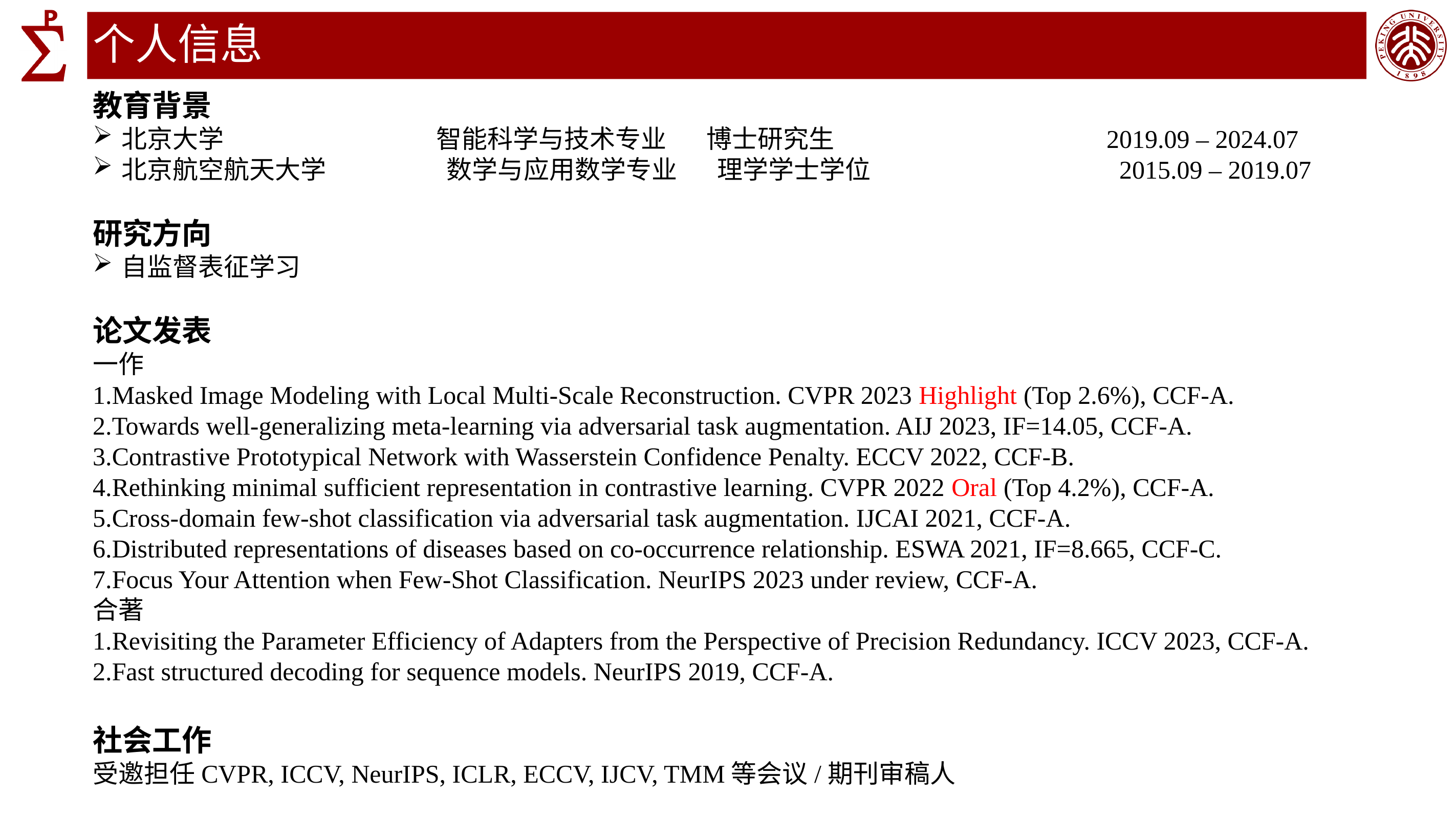

# 个人信息
教育背景
北京大学                                     智能科学与技术专业       博士研究生                                              2019.09 – 2024.07
北京航空航天大学                     数学与应用数学专业       理学学士学位                                          2015.09 – 2019.07

研究方向
自监督表征学习

论文发表
一作
1.Masked Image Modeling with Local Multi-Scale Reconstruction. CVPR 2023 Highlight (Top 2.6%), CCF-A.
2.Towards well-generalizing meta-learning via adversarial task augmentation. AIJ 2023, IF=14.05, CCF-A.
3.Contrastive Prototypical Network with Wasserstein Confidence Penalty. ECCV 2022, CCF-B.
4.Rethinking minimal sufficient representation in contrastive learning. CVPR 2022 Oral (Top 4.2%), CCF-A.
5.Cross-domain few-shot classification via adversarial task augmentation. IJCAI 2021, CCF-A.
6.Distributed representations of diseases based on co-occurrence relationship. ESWA 2021, IF=8.665, CCF-C.
7.Focus Your Attention when Few-Shot Classification. NeurIPS 2023 under review, CCF-A.
合著
1.Revisiting the Parameter Efficiency of Adapters from the Perspective of Precision Redundancy. ICCV 2023, CCF-A.
2.Fast structured decoding for sequence models. NeurIPS 2019, CCF-A.

社会工作
受邀担任CVPR, ICCV, NeurIPS, ICLR, ECCV, IJCV, TMM等会议/期刊审稿人